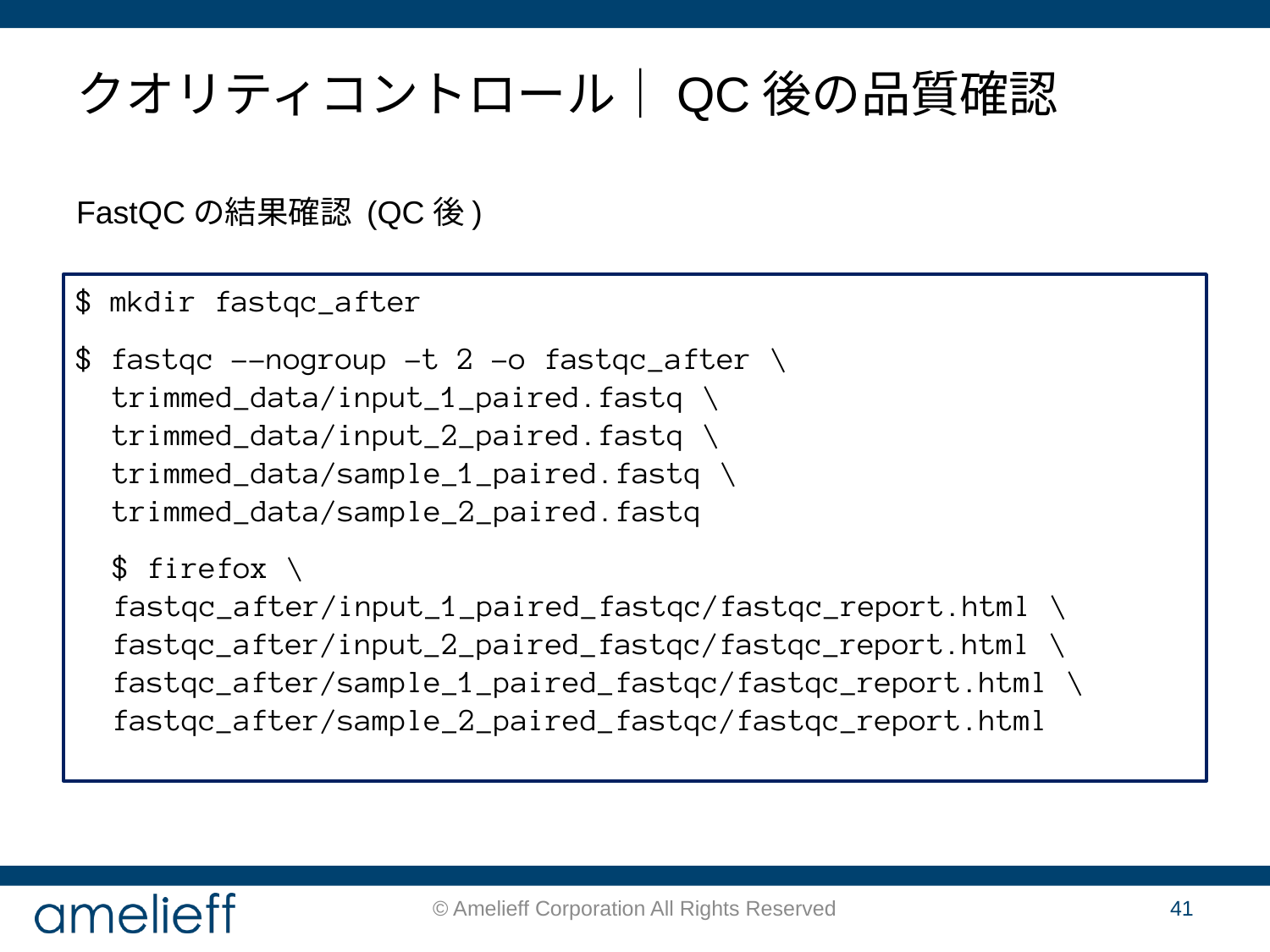

# クオリティコントロール｜QC後の品質確認
FastQCの結果確認 (QC後)
$ mkdir fastqc_after
$ fastqc --nogroup -t 2 -o fastqc_after \
trimmed_data/input_1_paired.fastq \
trimmed_data/input_2_paired.fastq \
trimmed_data/sample_1_paired.fastq \
trimmed_data/sample_2_paired.fastq
$ firefox \
fastqc_after/input_1_paired_fastqc/fastqc_report.html \
fastqc_after/input_2_paired_fastqc/fastqc_report.html \
fastqc_after/sample_1_paired_fastqc/fastqc_report.html \
fastqc_after/sample_2_paired_fastqc/fastqc_report.html
© Amelieff Corporation All Rights Reserved
41